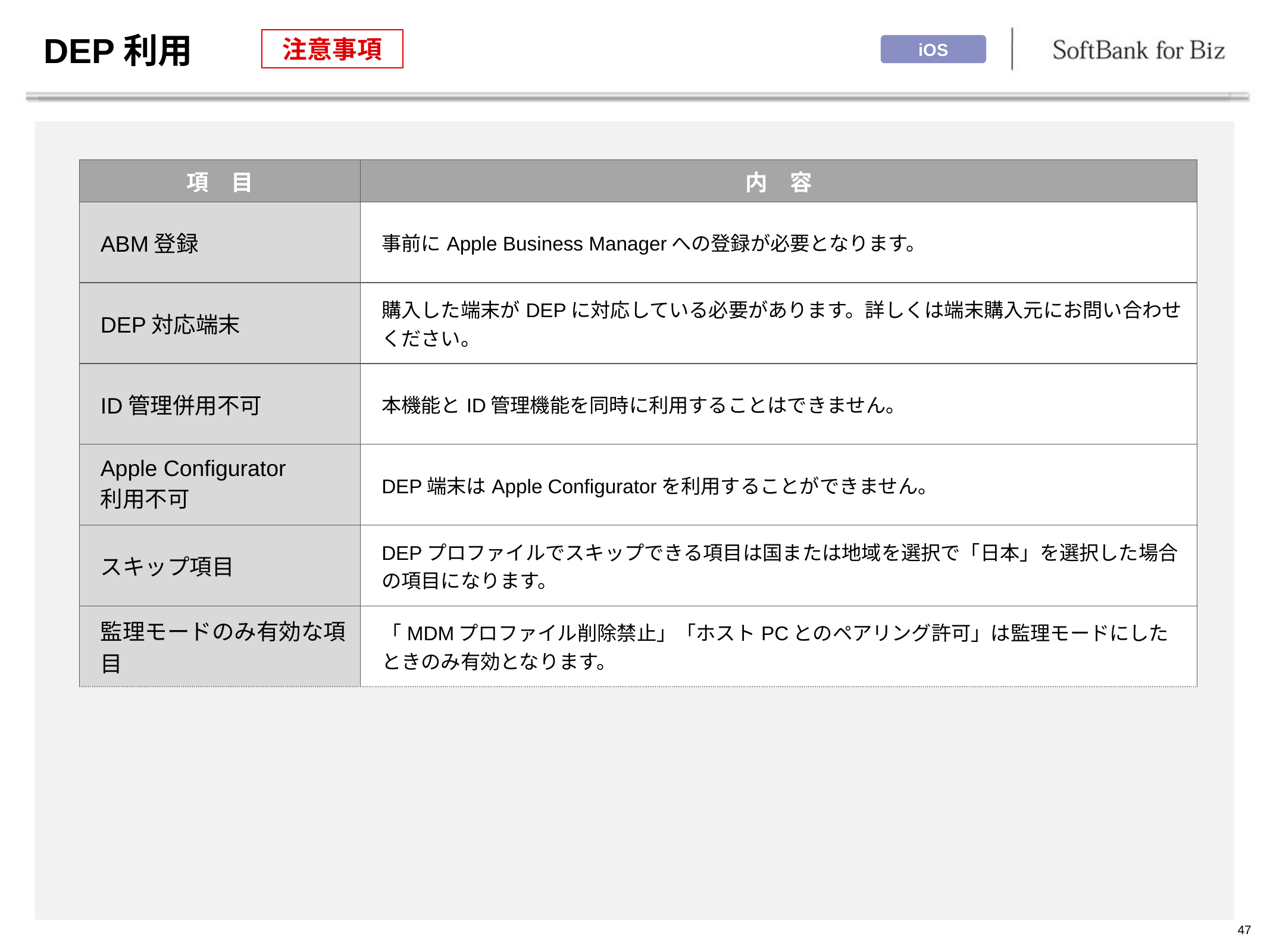

# DEP利用
注意事項
iOS
| 項　目 | 内　容 |
| --- | --- |
| ABM登録 | 事前にApple Business Managerへの登録が必要となります。 |
| DEP対応端末 | 購入した端末がDEPに対応している必要があります。詳しくは端末購入元にお問い合わせください。 |
| ID管理併用不可 | 本機能とID管理機能を同時に利用することはできません。 |
| Apple Configurator 利用不可 | DEP端末はApple Configuratorを利用することができません。 |
| スキップ項目 | DEPプロファイルでスキップできる項目は国または地域を選択で「日本」を選択した場合の項目になります。 |
| 監理モードのみ有効な項目 | 「MDMプロファイル削除禁止」「ホストPCとのペアリング許可」は監理モードにしたときのみ有効となります。 |
47